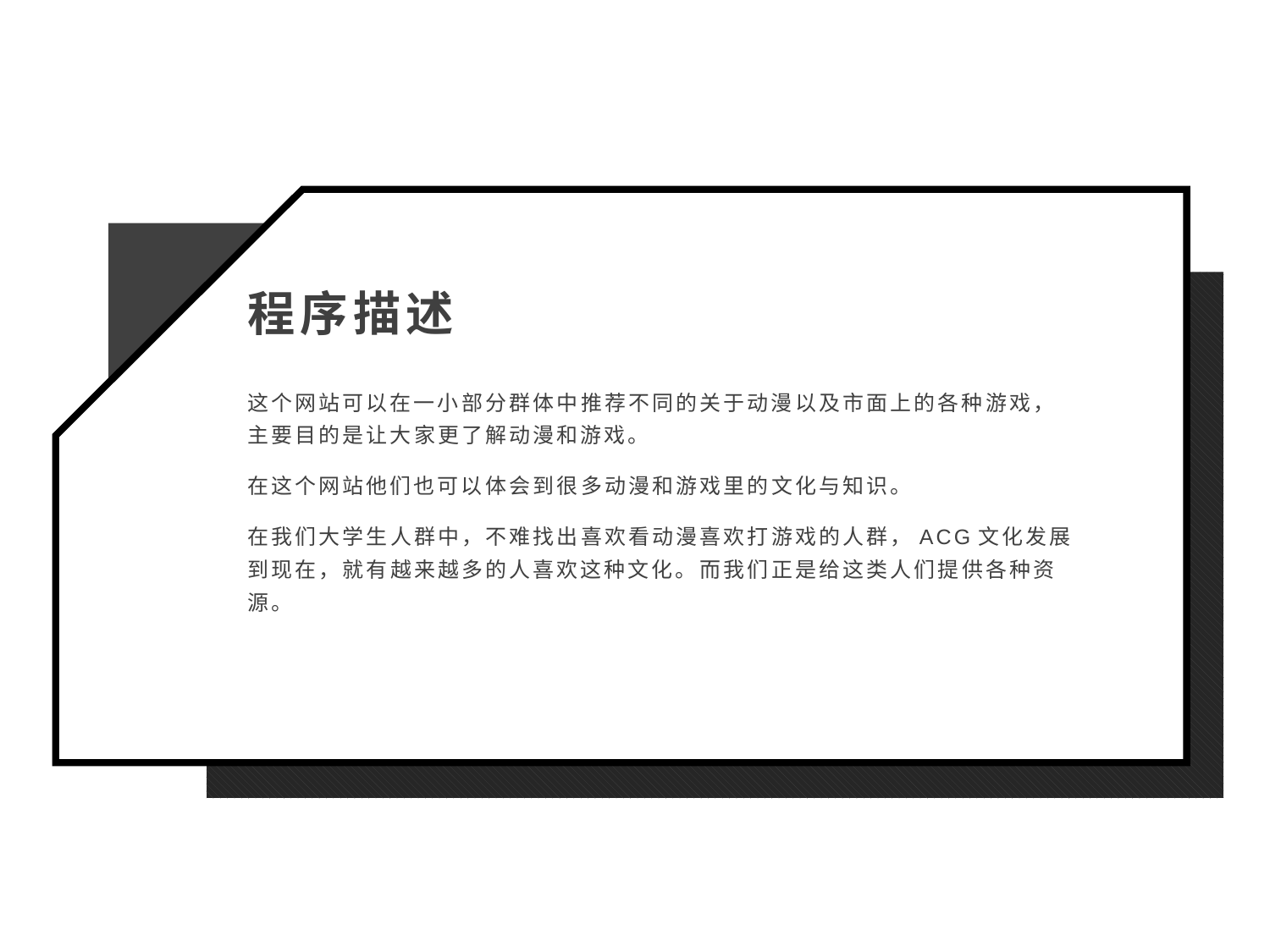

程序描述
这个网站可以在一小部分群体中推荐不同的关于动漫以及市面上的各种游戏，主要目的是让大家更了解动漫和游戏。
在这个网站他们也可以体会到很多动漫和游戏里的文化与知识。
在我们大学生人群中，不难找出喜欢看动漫喜欢打游戏的人群，ACG文化发展到现在，就有越来越多的人喜欢这种文化。而我们正是给这类人们提供各种资源。